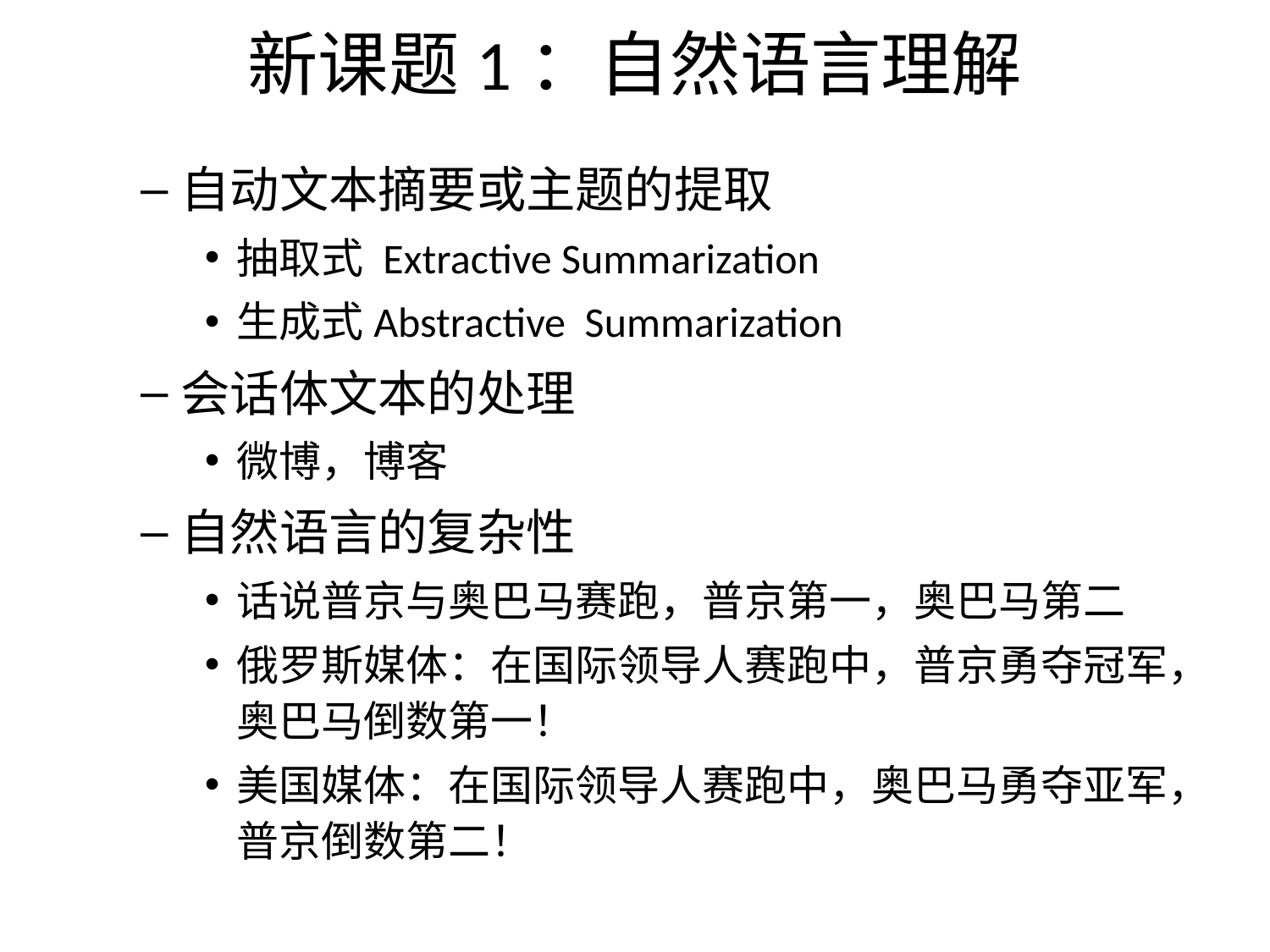

# 新课题1：自然语言理解
自动文本摘要或主题的提取
抽取式 Extractive Summarization
生成式Abstractive  Summarization
会话体文本的处理
微博，博客
自然语言的复杂性
话说普京与奥巴马赛跑，普京第一，奥巴马第二
俄罗斯媒体：在国际领导人赛跑中，普京勇夺冠军，奥巴马倒数第一！
美国媒体：在国际领导人赛跑中，奥巴马勇夺亚军，普京倒数第二！